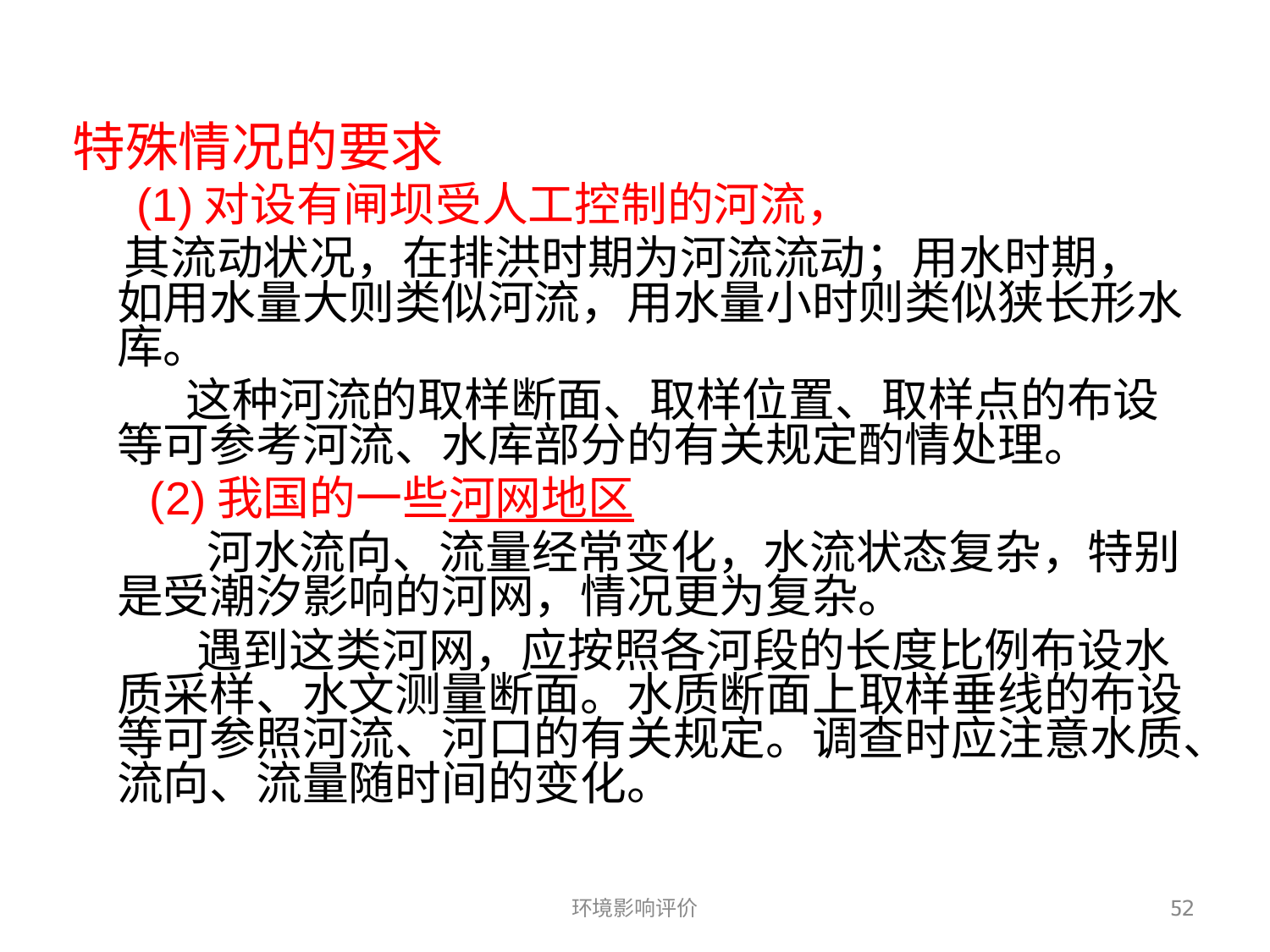

#
特殊情况的要求
     (1)对设有闸坝受人工控制的河流，
    其流动状况，在排洪时期为河流流动；用水时期，如用水量大则类似河流，用水量小时则类似狭长形水库。
          这种河流的取样断面、取样位置、取样点的布设等可参考河流、水库部分的有关规定酌情处理。
      (2)我国的一些河网地区
            河水流向、流量经常变化，水流状态复杂，特别是受潮汐影响的河网，情况更为复杂。
           遇到这类河网，应按照各河段的长度比例布设水质采样、水文测量断面。水质断面上取样垂线的布设等可参照河流、河口的有关规定。调查时应注意水质、流向、流量随时间的变化。
环境影响评价
52